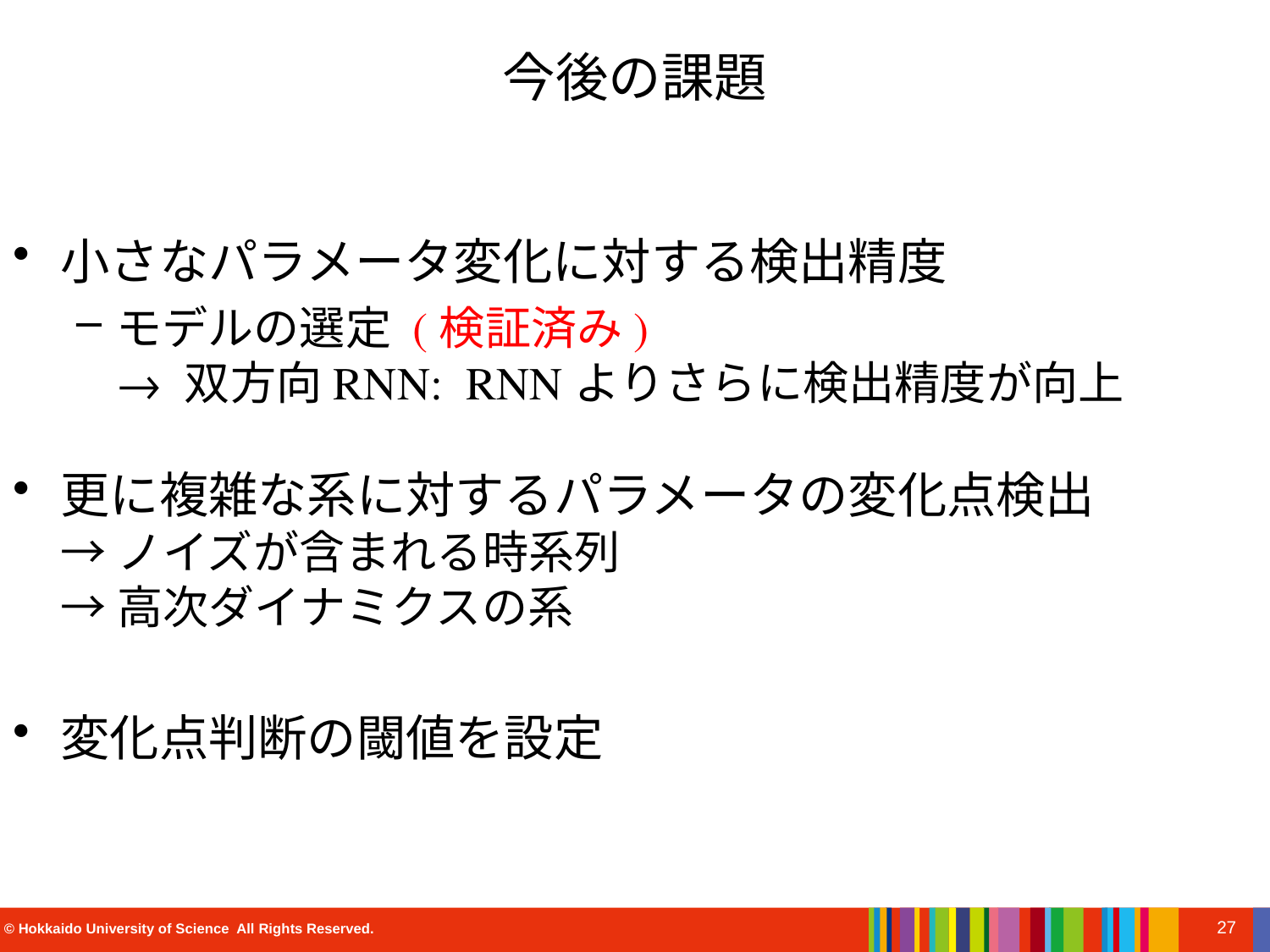

# 今後の課題

小さなパラメータ変化に対する検出精度
モデルの選定 (検証済み)
→ 双方向RNN:  RNNよりさらに検出精度が向上

更に複雑な系に対するパラメータの変化点検出
→ ノイズが含まれる時系列
→ 高次ダイナミクスの系

変化点判断の閾値を設定